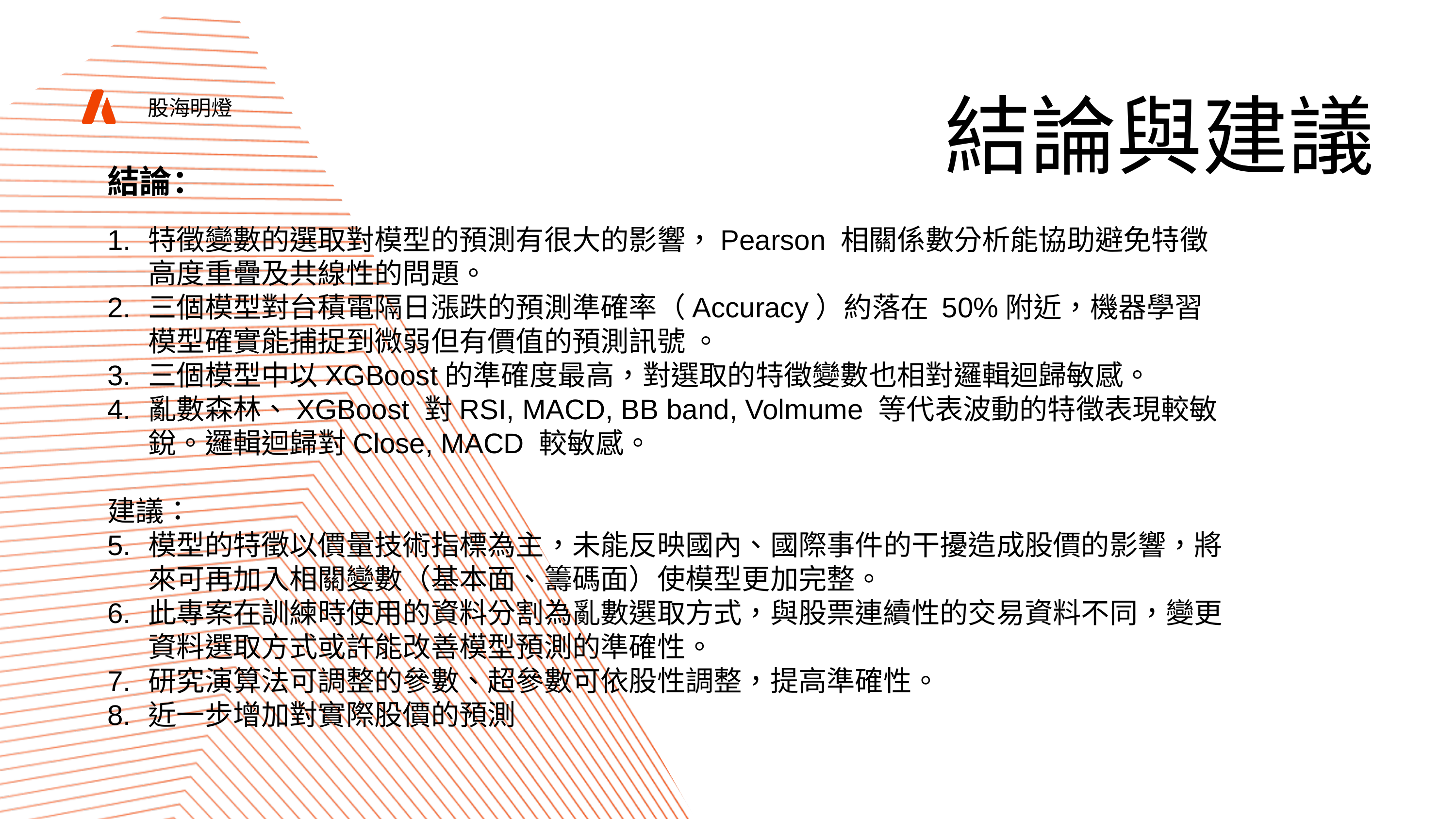

結論與建議

股海明燈
結論：

特徵變數的選取對模型的預測有很大的影響，Pearson 相關係數分析能協助避免特徵高度重疊及共線性的問題。
三個模型對台積電隔日漲跌的預測準確率（Accuracy）約落在 50%附近，機器學習模型確實能捕捉到微弱但有價值的預測訊號 。
三個模型中以XGBoost的準確度最高，對選取的特徵變數也相對邏輯迴歸敏感。
亂數森林、XGBoost 對RSI, MACD, BB band, Volmume 等代表波動的特徵表現較敏銳。邏輯迴歸對Close, MACD 較敏感。

建議：
模型的特徵以價量技術指標為主，未能反映國內、國際事件的干擾造成股價的影響，將來可再加入相關變數（基本面、籌碼面）使模型更加完整。
此專案在訓練時使用的資料分割為亂數選取方式，與股票連續性的交易資料不同，變更資料選取方式或許能改善模型預測的準確性。
研究演算法可調整的參數、超參數可依股性調整，提高準確性。
近一步增加對實際股價的預測